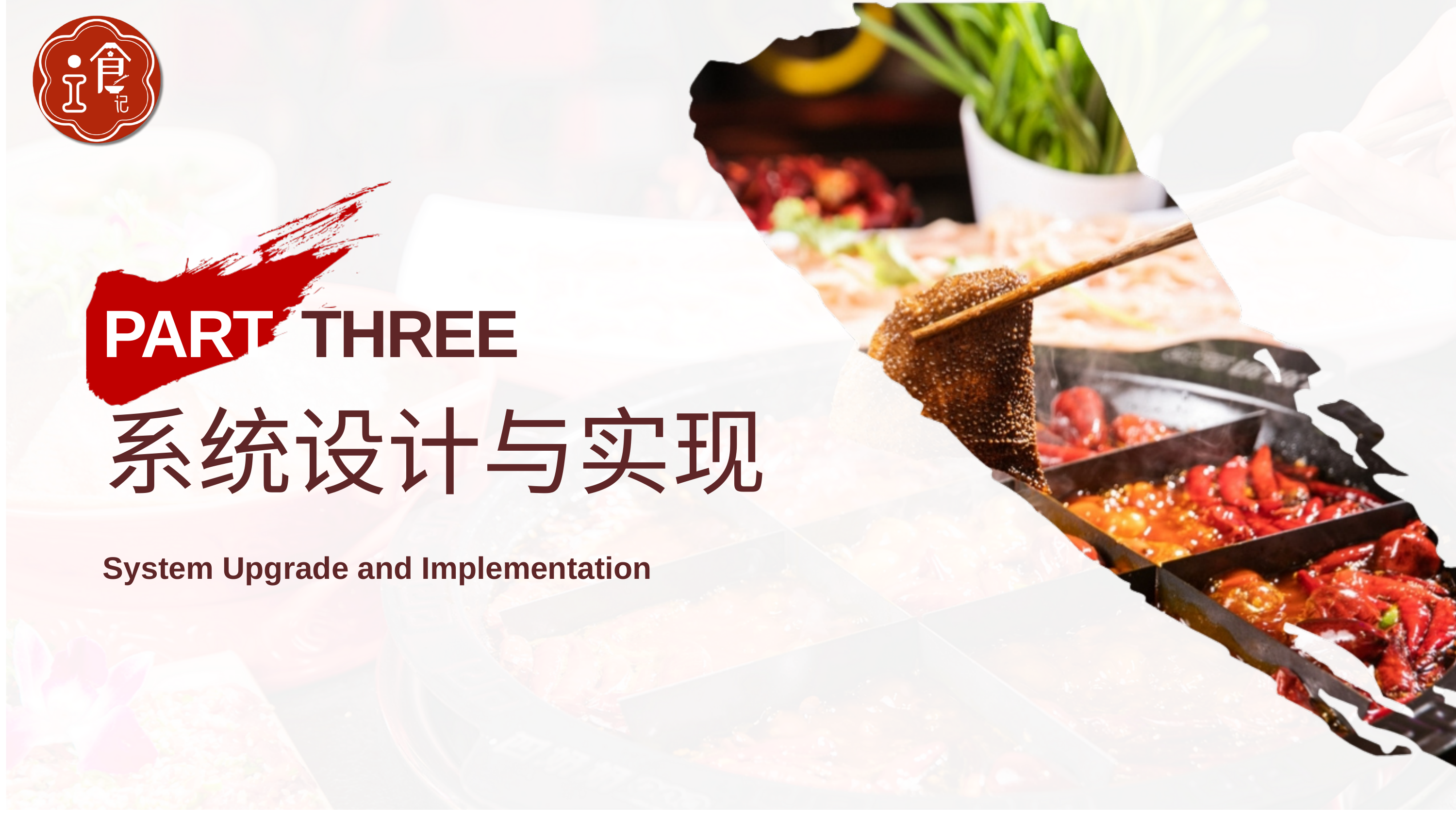

PART
THREE
系统设计与实现
System Upgrade and Implementation